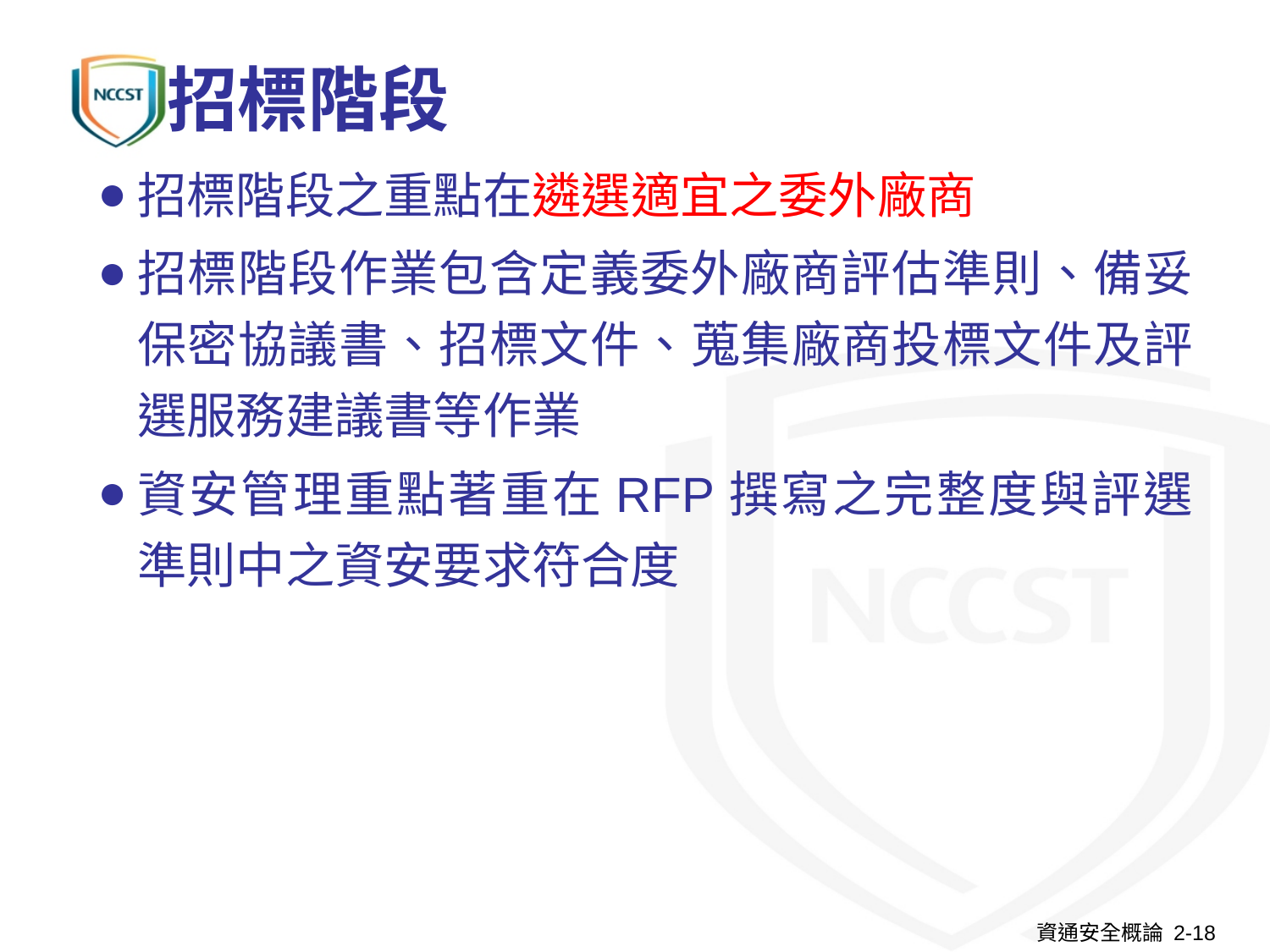

# 招標階段
招標階段之重點在遴選適宜之委外廠商
招標階段作業包含定義委外廠商評估準則、備妥保密協議書、招標文件、蒐集廠商投標文件及評選服務建議書等作業
資安管理重點著重在RFP撰寫之完整度與評選準則中之資安要求符合度